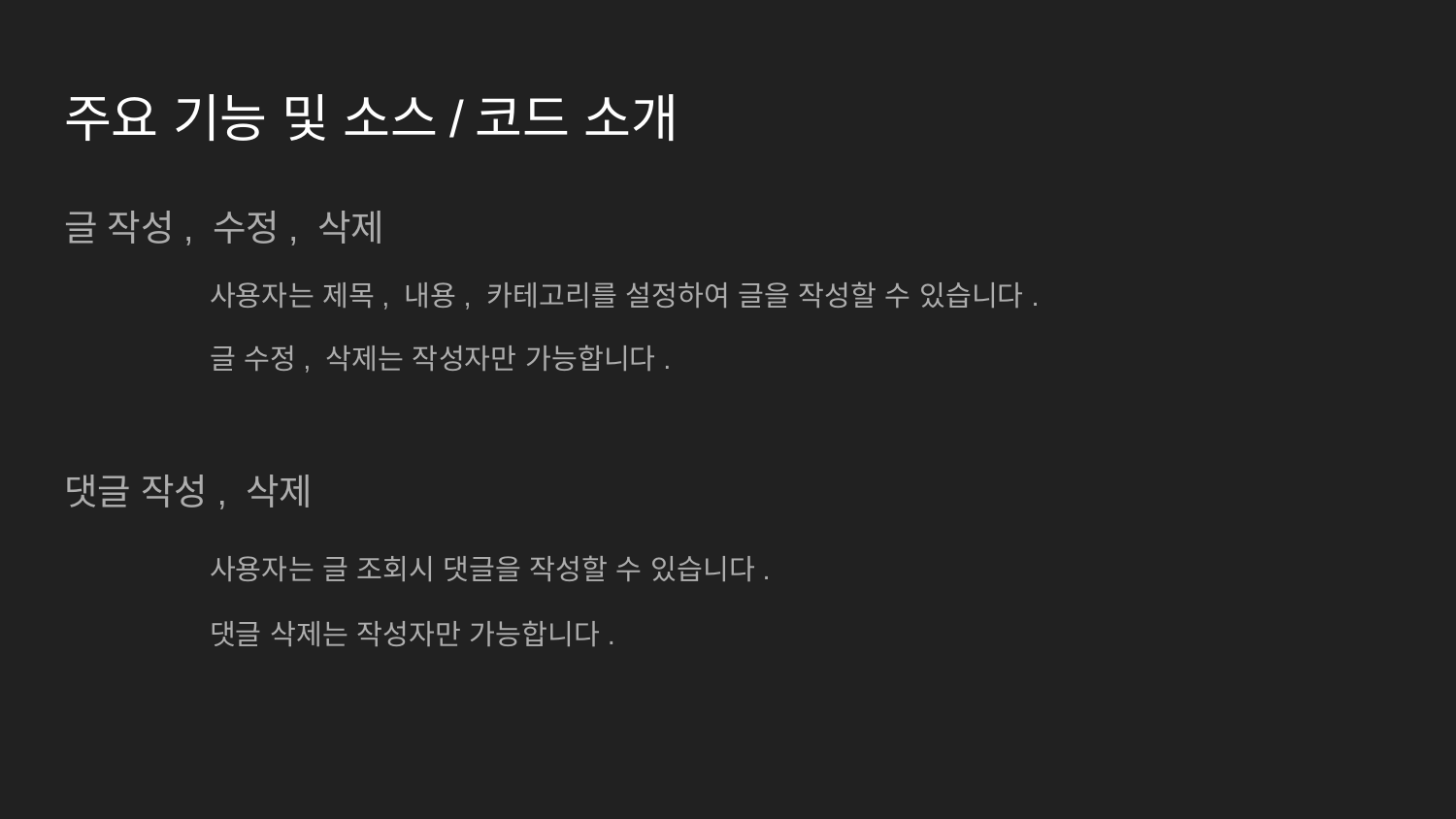

# 주요 기능 및 소스/코드 소개
글 작성, 수정, 삭제
	사용자는 제목, 내용, 카테고리를 설정하여 글을 작성할 수 있습니다.
	글 수정, 삭제는 작성자만 가능합니다.

댓글 작성, 삭제
	사용자는 글 조회시 댓글을 작성할 수 있습니다.
	댓글 삭제는 작성자만 가능합니다.